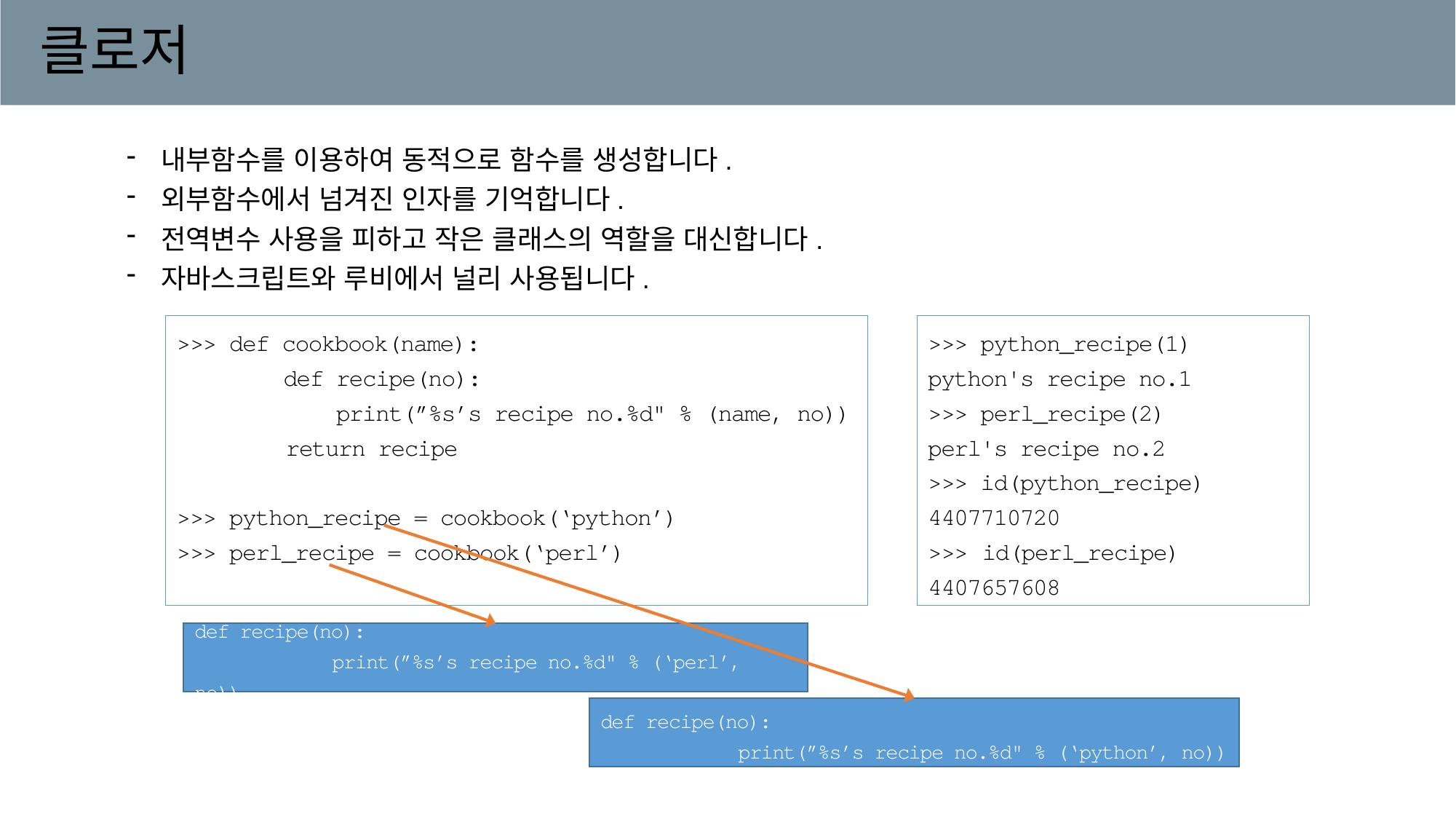

# 클로저
내부함수를 이용하여 동적으로 함수를 생성합니다.
외부함수에서 넘겨진 인자를 기억합니다.
전역변수 사용을 피하고 작은 클래스의 역할을 대신합니다.
자바스크립트와 루비에서 널리 사용됩니다.
>>> def cookbook(name):
        def recipe(no):
            print(”%s’s recipe no.%d" % (name, no))
	return recipe

>>> python_recipe = cookbook(‘python’)
>>> perl_recipe = cookbook(‘perl’)
>>> python_recipe(1)
python's recipe no.1
>>> perl_recipe(2)
perl's recipe no.2
>>> id(python_recipe)
4407710720
>>> id(perl_recipe)
4407657608
def recipe(no):
            print(”%s’s recipe no.%d" % (‘perl’, no))
def recipe(no):
            print(”%s’s recipe no.%d" % (‘python’, no))